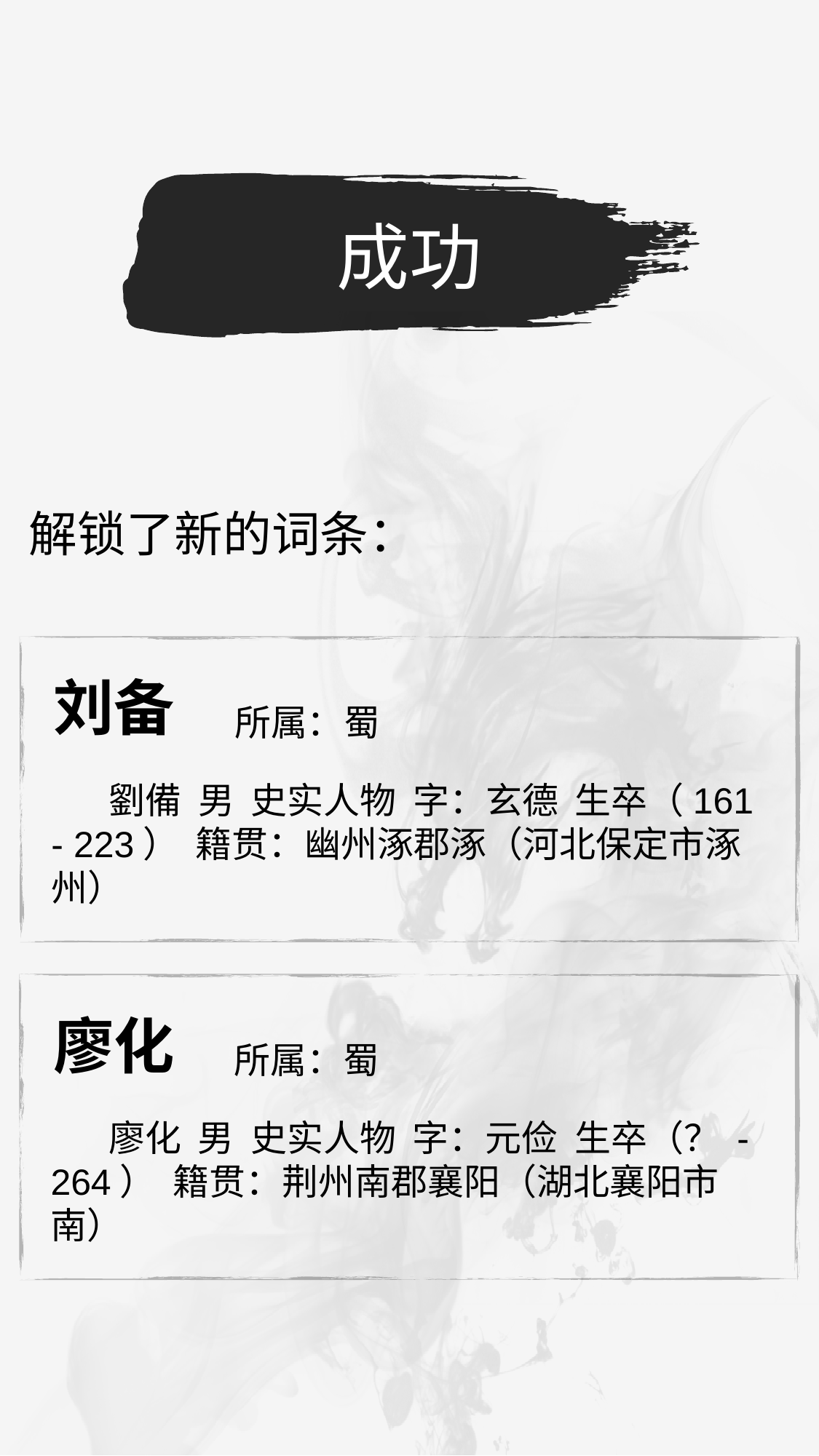

成功

解锁了新的词条：

刘备
所属：蜀
      劉備  男  史实人物  字：玄德  生卒（161 - 223）  籍贯：幽州涿郡涿（河北保定市涿州）

廖化
所属：蜀
      廖化  男  史实人物  字：元俭  生卒（？ - 264）  籍贯：荆州南郡襄阳（湖北襄阳市南）